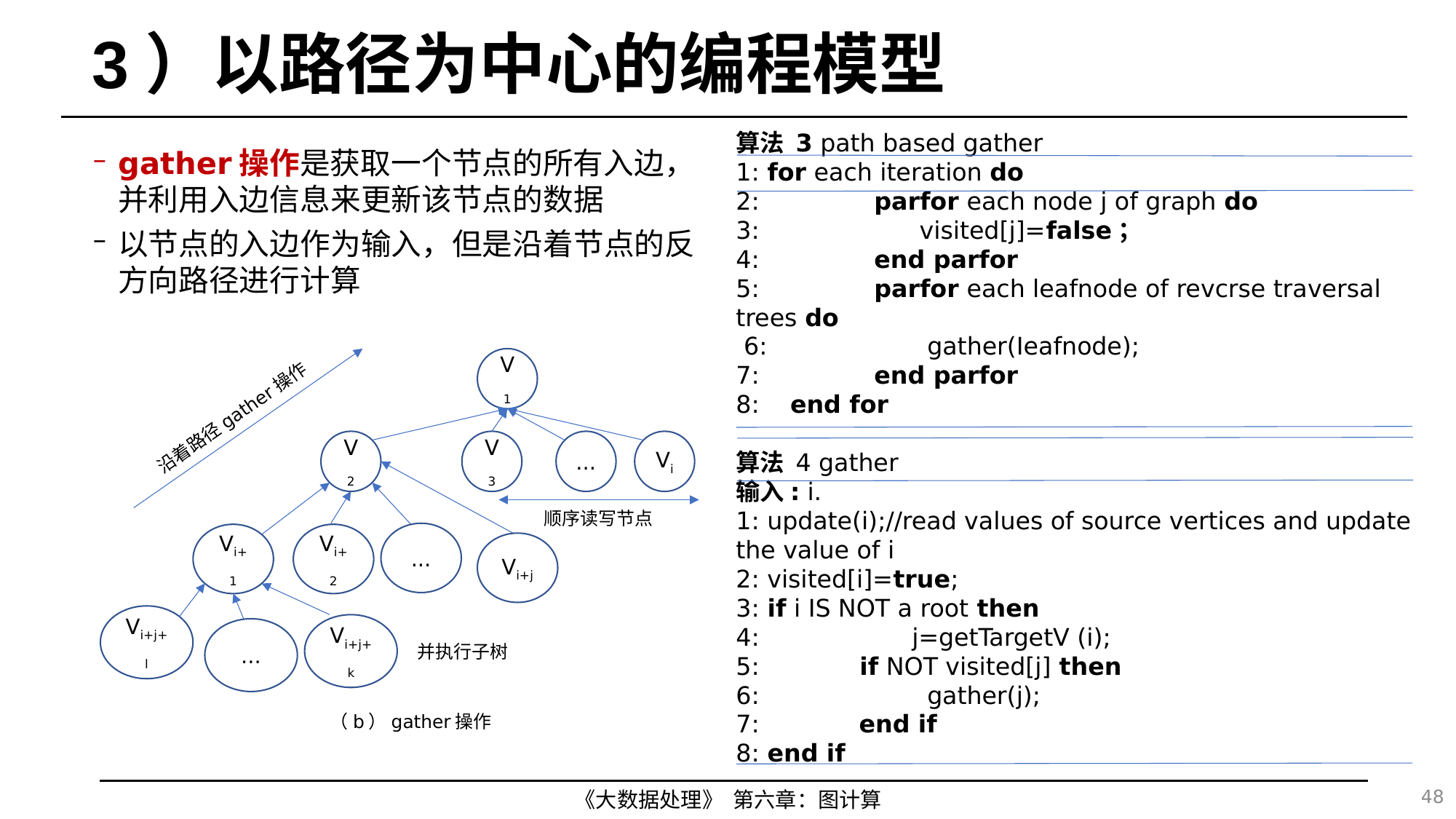

# 3）以路径为中心的编程模型
算法 3 path based gather
1: for each iteration do
2:               parfor each node j of graph do
3:                     visited[j]=false；
4:               end parfor
5:               parfor each leafnode of revcrse traversal trees do
 6:                     gather(Ieafnode);
7:               end parfor
8:    end for

算法 4 gather
输入: i.
1: update(i);//read values of source vertices and update the value of i
2: visited[i]=true;
3: if i IS NOT a root then
4:                    j=getTargetV (i);
5:             if NOT visited[j] then
6:                      gather(j);
7:             end if
8: end if
gather操作是获取一个节点的所有入边，并利用入边信息来更新该节点的数据
以节点的入边作为输入，但是沿着节点的反方向路径进行计算
V1
沿着路径gather操作
V2
V3
...
Vi
顺序读写节点
...
Vi+1
Vi+2
Vi+j
Vi+j+l
Vi+j+k
...
并执行子树
（b）gather操作
48